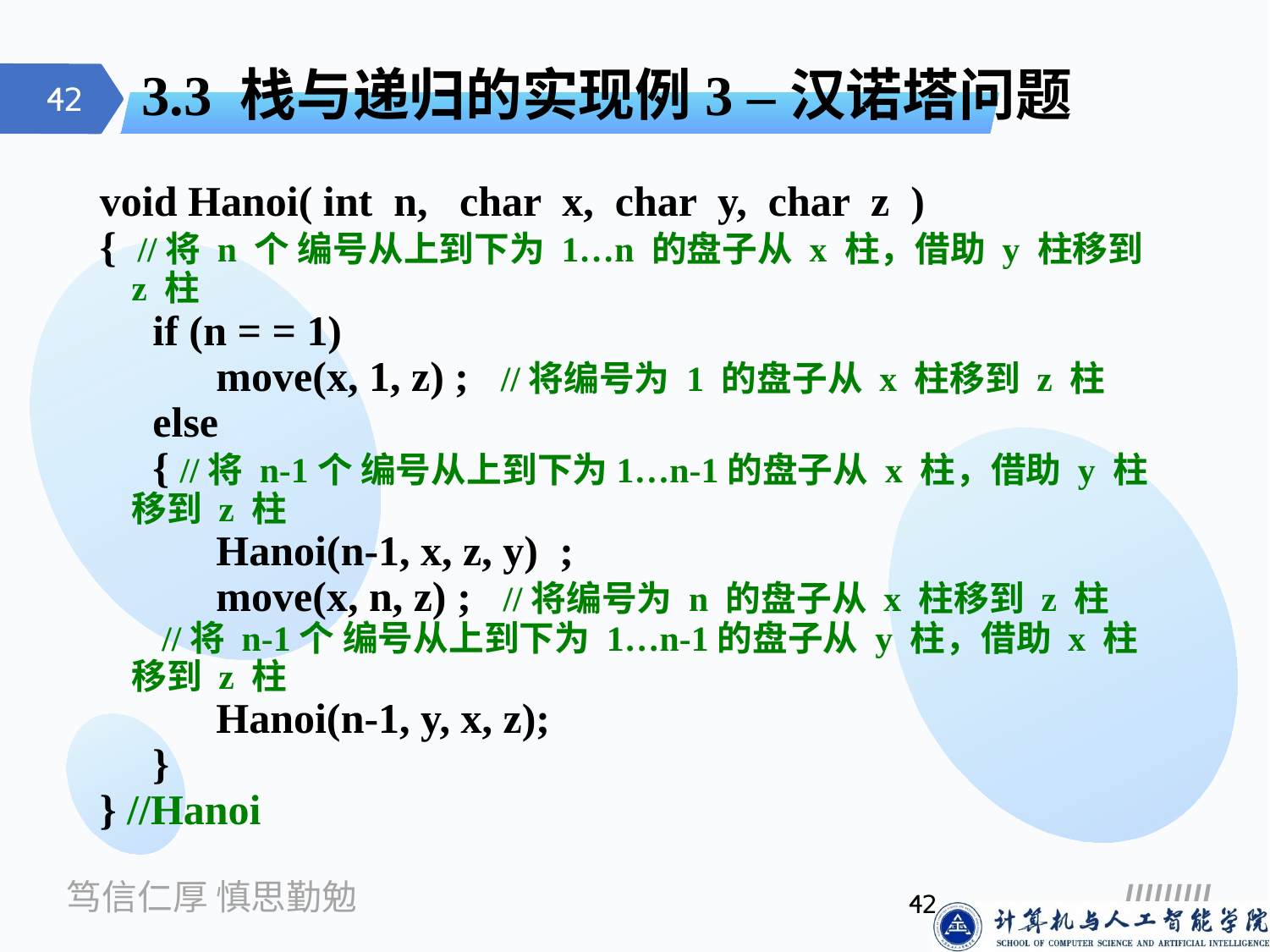

# 3.3 栈与递归的实现例3 –汉诺塔问题
void Hanoi( int  n,   char  x,  char  y,  char  z  )
{  //将 n 个 编号从上到下为 1…n 的盘子从 x 柱，借助 y 柱移到 z 柱
     if (n = = 1)
           move(x, 1, z) ;   //将编号为 1 的盘子从 x 柱移到 z 柱
     else
     { //将 n-1个 编号从上到下为1…n-1的盘子从 x 柱，借助 y 柱移到 z 柱
           Hanoi(n-1, x, z, y)  ;
           move(x, n, z) ;   //将编号为 n 的盘子从 x 柱移到 z 柱
       //将 n-1个 编号从上到下为 1…n-1的盘子从 y 柱，借助 x 柱移到 z 柱
           Hanoi(n-1, y, x, z);
     }
} //Hanoi
42